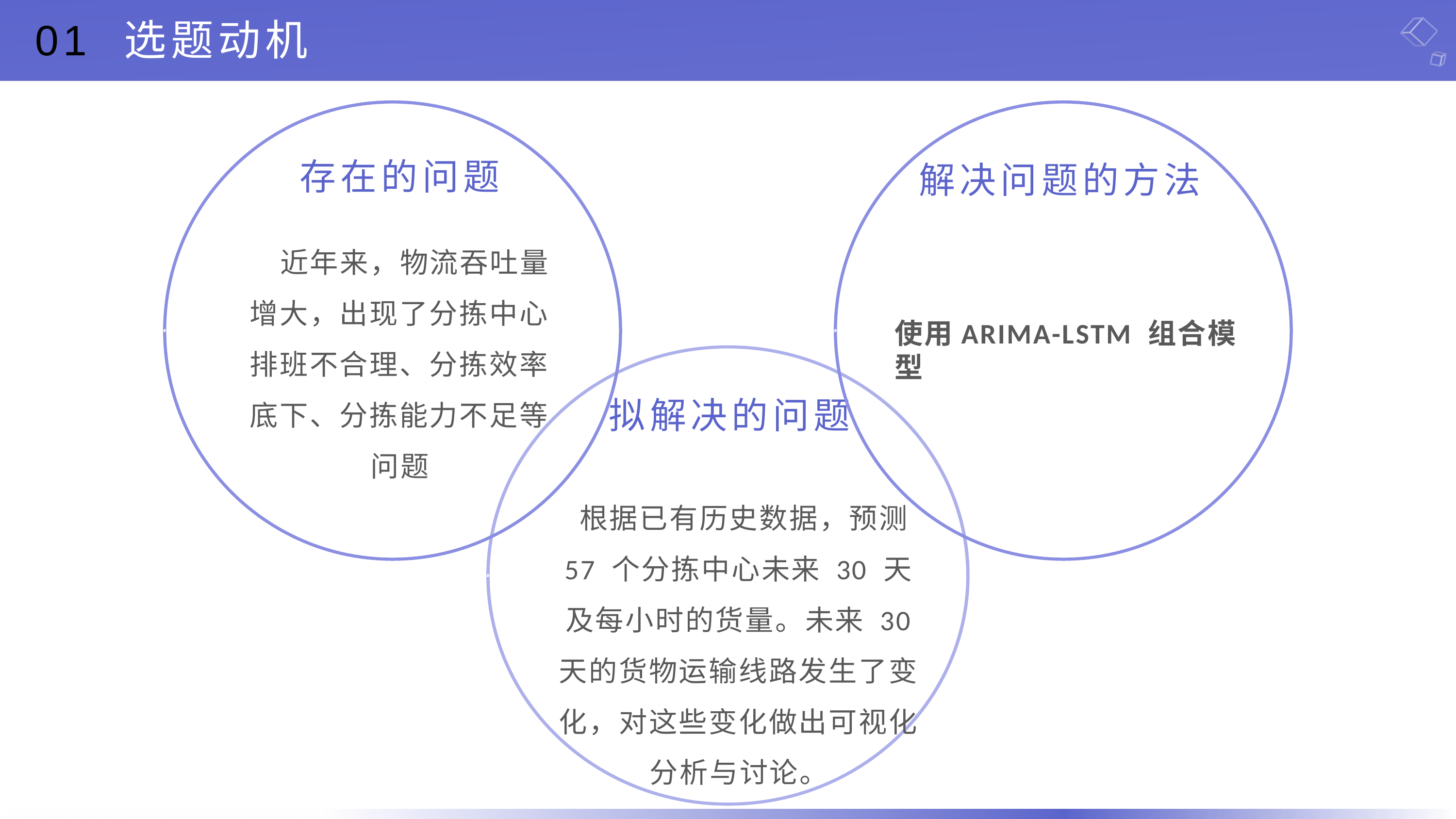

01
选题动机

存在的问题
解决问题的方法
   近年来，物流吞吐量增大，出现了分拣中心排班不合理、分拣效率底下、分拣能力不足等问题
使用ARIMA-LSTM 组合模型

拟解决的问题
 根据已有历史数据，预测 57 个分拣中心未来 30 天及每小时的货量。未来 30 天的货物运输线路发生了变化，对这些变化做出可视化分析与讨论。